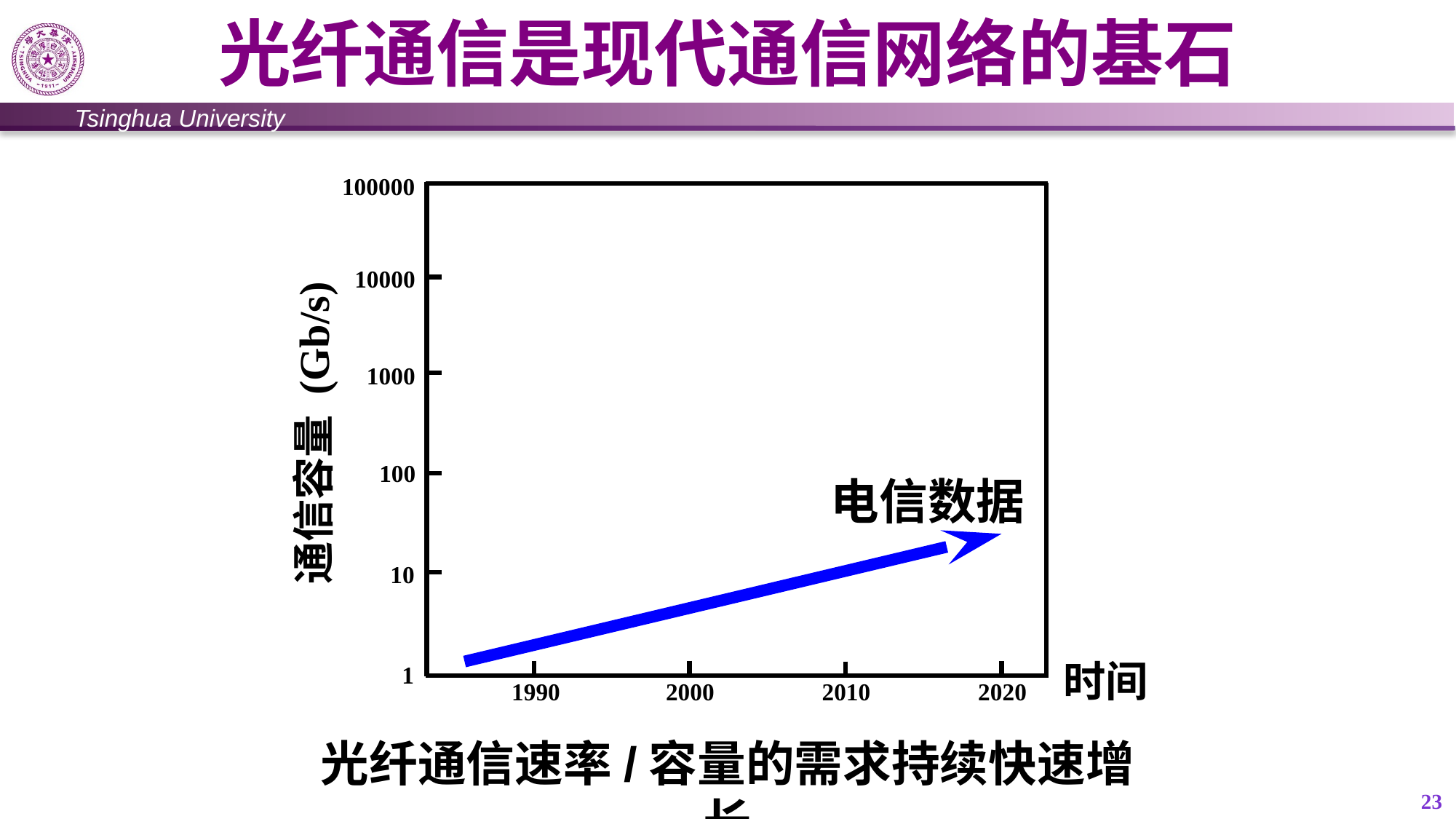

# 光纤通信是现代通信网络的基石
100000
10000
1000
通信容量 (Gb/s)
100
10
时间
1
1990
2000
2010
2020

电信数据
光纤通信速率/容量的需求持续快速增长
23